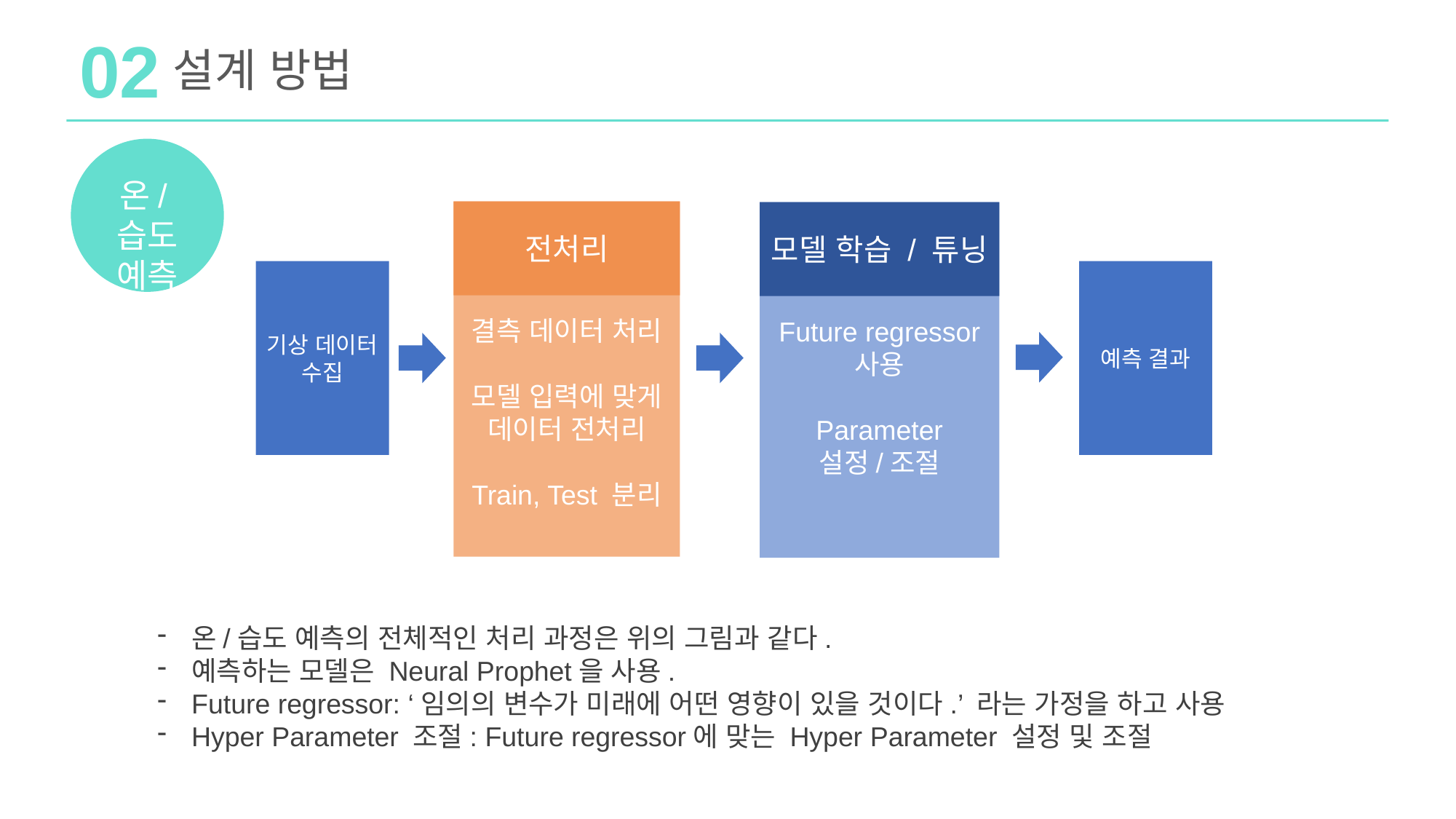

02
설계 방법

온/습도
예측
전처리

결측 데이터 처리

모델 입력에 맞게 데이터 전처리

Train, Test 분리
모델 학습 / 튜닝

Future regressor 사용

Parameter
설정/조절
예측 결과
기상 데이터
수집

온/습도 예측의 전체적인 처리 과정은 위의 그림과 같다.
예측하는 모델은 Neural Prophet을 사용.
Future regressor: ‘임의의 변수가 미래에 어떤 영향이 있을 것이다.’ 라는 가정을 하고 사용
Hyper Parameter 조절: Future regressor에 맞는 Hyper Parameter 설정 및 조절